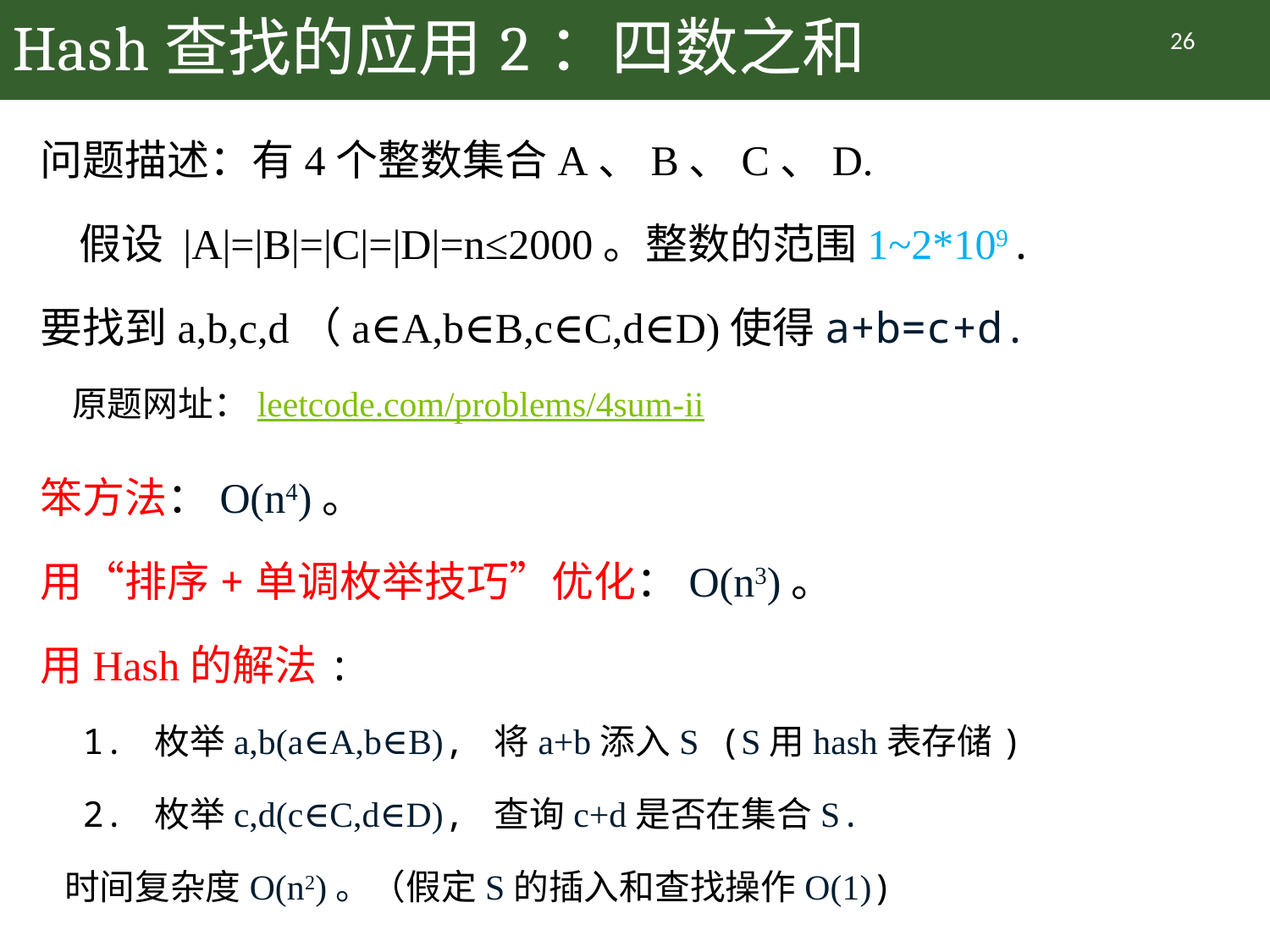

# Hash查找的应用2：四数之和
26
问题描述：有4个整数集合A、B、C、D.
   假设 |A|=|B|=|C|=|D|=n≤2000。整数的范围1~2*109.
要找到a,b,c,d（a∈A,b∈B,c∈C,d∈D)使得a+b=c+d.
   原题网址：leetcode.com/problems/4sum-ii
笨方法：O(n4)。
用“排序+单调枚举技巧”优化：O(n3)。
用Hash的解法:
  1. 枚举a,b(a∈A,b∈B), 将a+b添入S (S用hash表存储)
  2. 枚举c,d(c∈C,d∈D), 查询c+d是否在集合S.
  时间复杂度O(n2)。（假定S的插入和查找操作O(1))